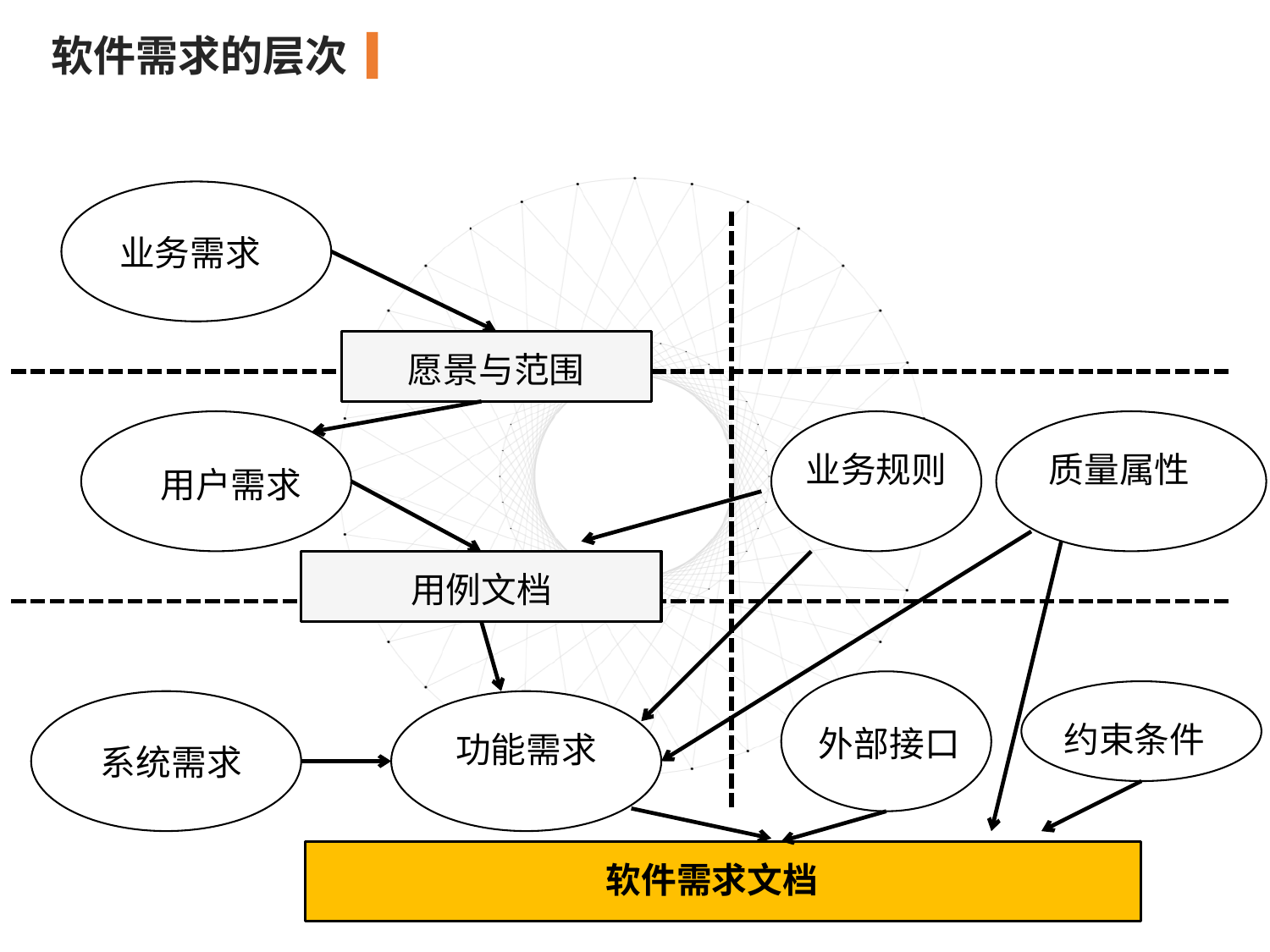

软件需求的层次

业务需求

愿景与范围

业务规则
质量属性
用户需求

用例文档

约束条件
外部接口
功能需求
系统需求

软件需求文档